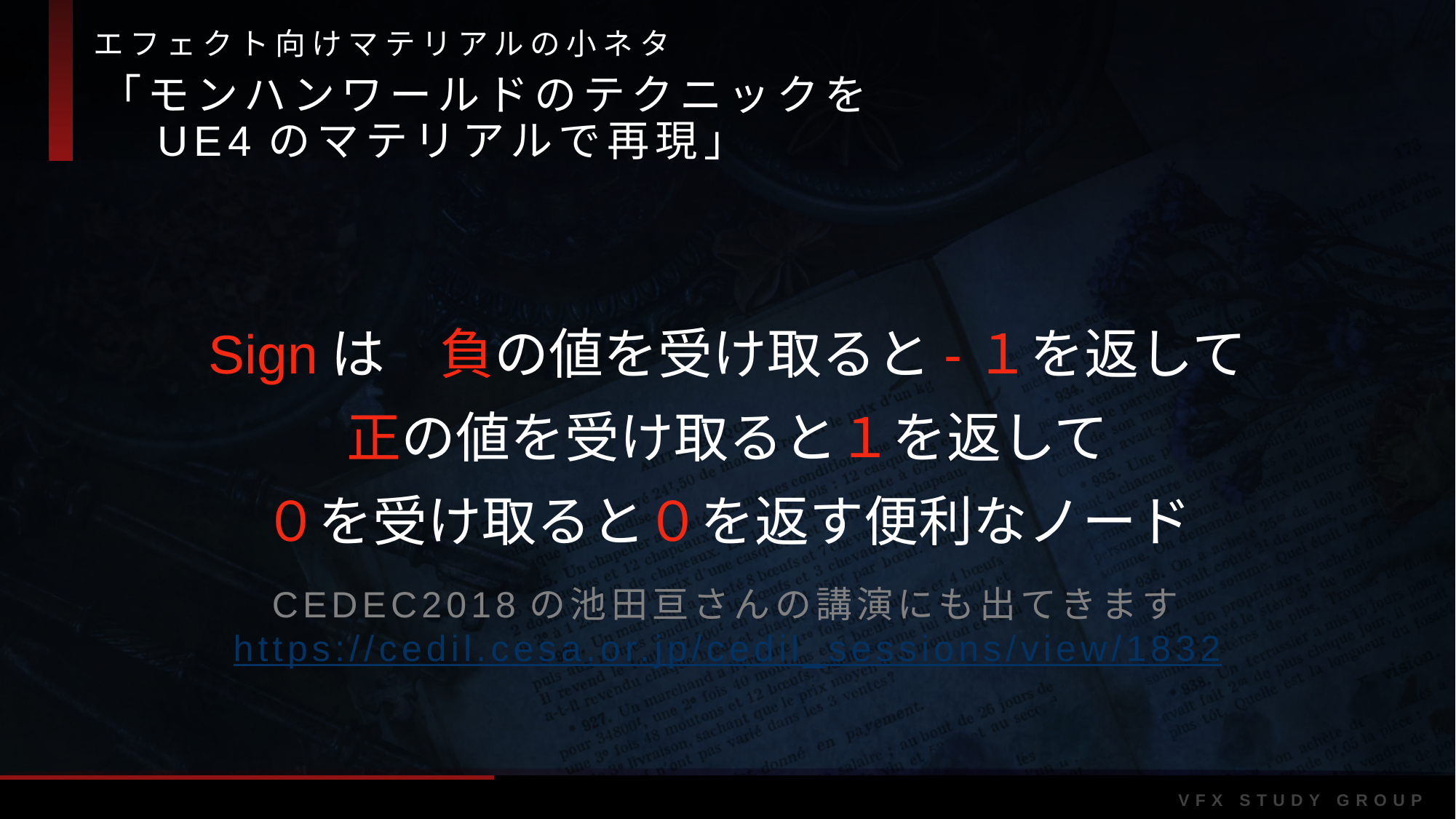

「モンハンワールドのテクニックを
　UE4のマテリアルで再現」
Signは　負の値を受け取ると-１を返して
正の値を受け取ると１を返して
０を受け取ると０を返す便利なノード
CEDEC2018の池田亘さんの講演にも出てきます
https://cedil.cesa.or.jp/cedil_sessions/view/1832